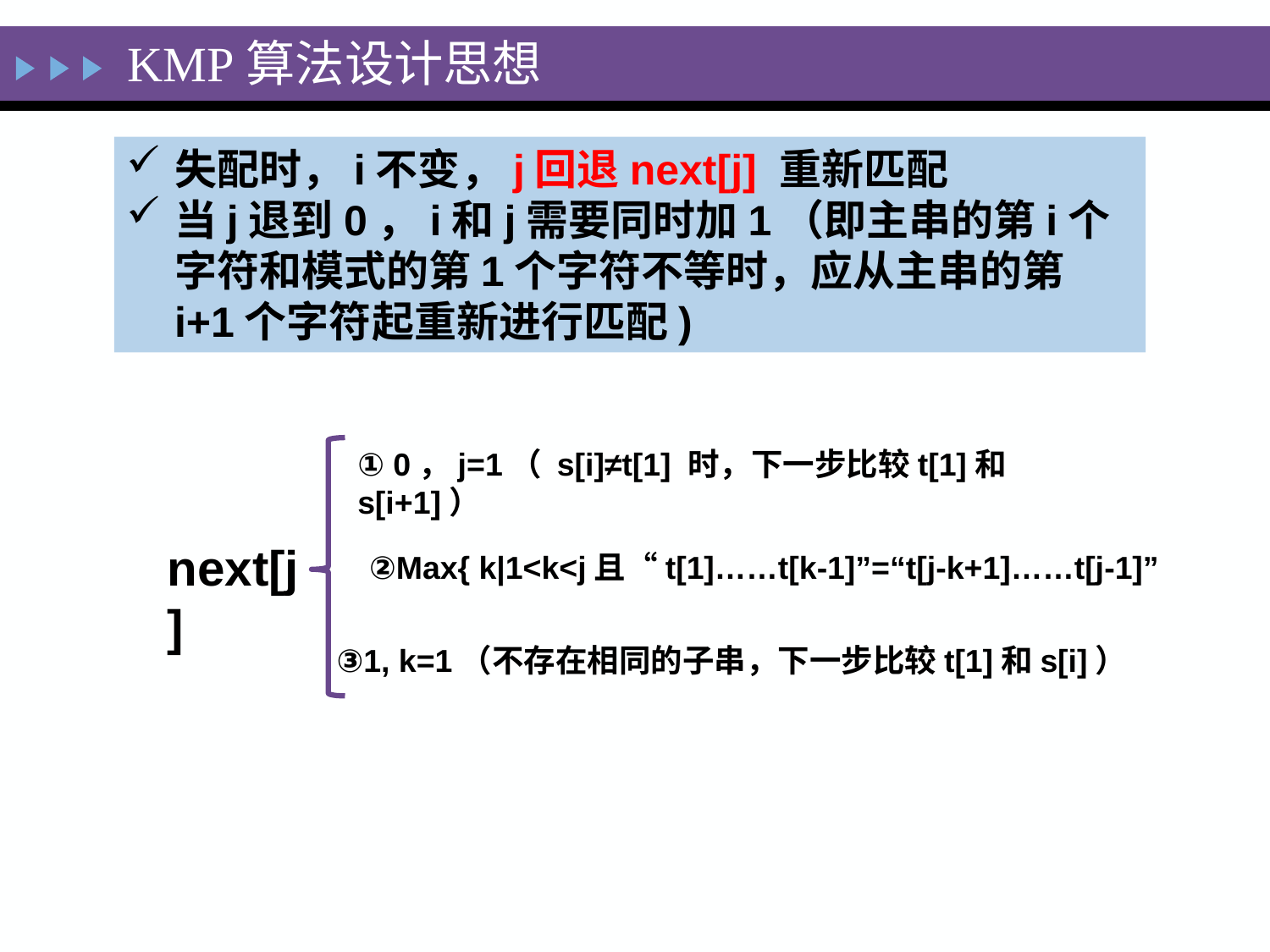

KMP算法设计思想
失配时，i不变，j回退next[j] 重新匹配
当j退到0，i和j需要同时加1（即主串的第i个字符和模式的第1个字符不等时，应从主串的第i+1个字符起重新进行匹配)

① 0，j=1（ s[i]≠t[1] 时，下一步比较t[1]和s[i+1]）
next[j]
②Max{ k|1<k<j且“t[1]……t[k-1]”=“t[j-k+1]……t[j-1]”
③1, k=1（不存在相同的子串，下一步比较t[1]和s[i]）